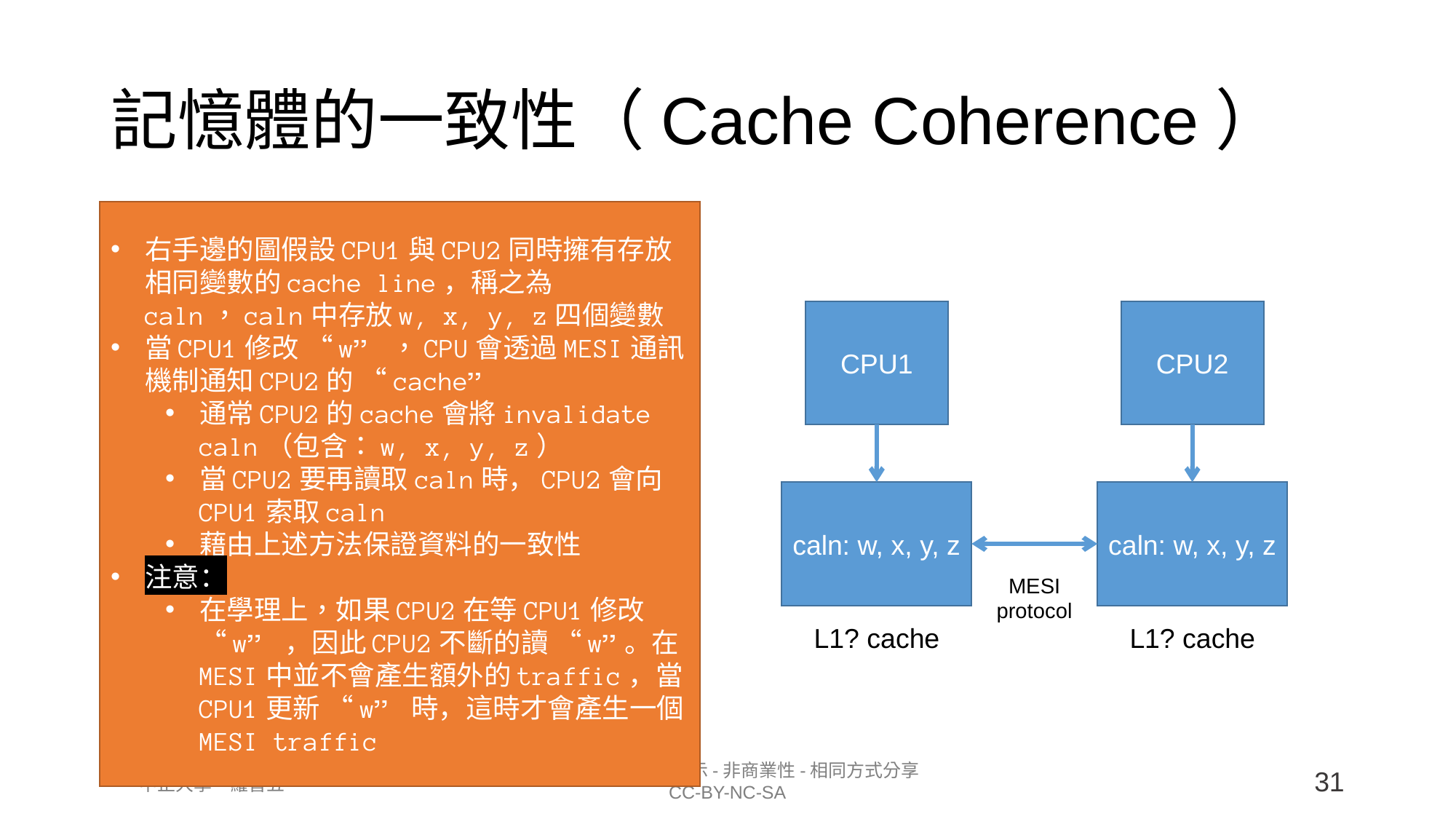

# 記憶體的一致性（Cache Coherence）
右手邊的圖假設CPU1與CPU2同時擁有存放相同變數的cache line，稱之為caln，caln中存放w, x, y, z四個變數
當CPU1修改 “w” ，CPU會透過MESI通訊機制通知CPU2的 “cache”
通常CPU2的cache會將invalidate caln（包含：w, x, y, z）
當CPU2要再讀取caln時，CPU2會向CPU1索取caln
藉由上述方法保證資料的一致性
注意：
在學理上，如果CPU2在等CPU1修改 “w” ，因此CPU2不斷的讀 “w”。在MESI中並不會產生額外的traffic，當CPU1更新 “w” 時，這時才會產生一個MESI traffic
CPU1
CPU2
caln: w, x, y, z
caln: w, x, y, z
MESI protocol
L1? cache
L1? cache